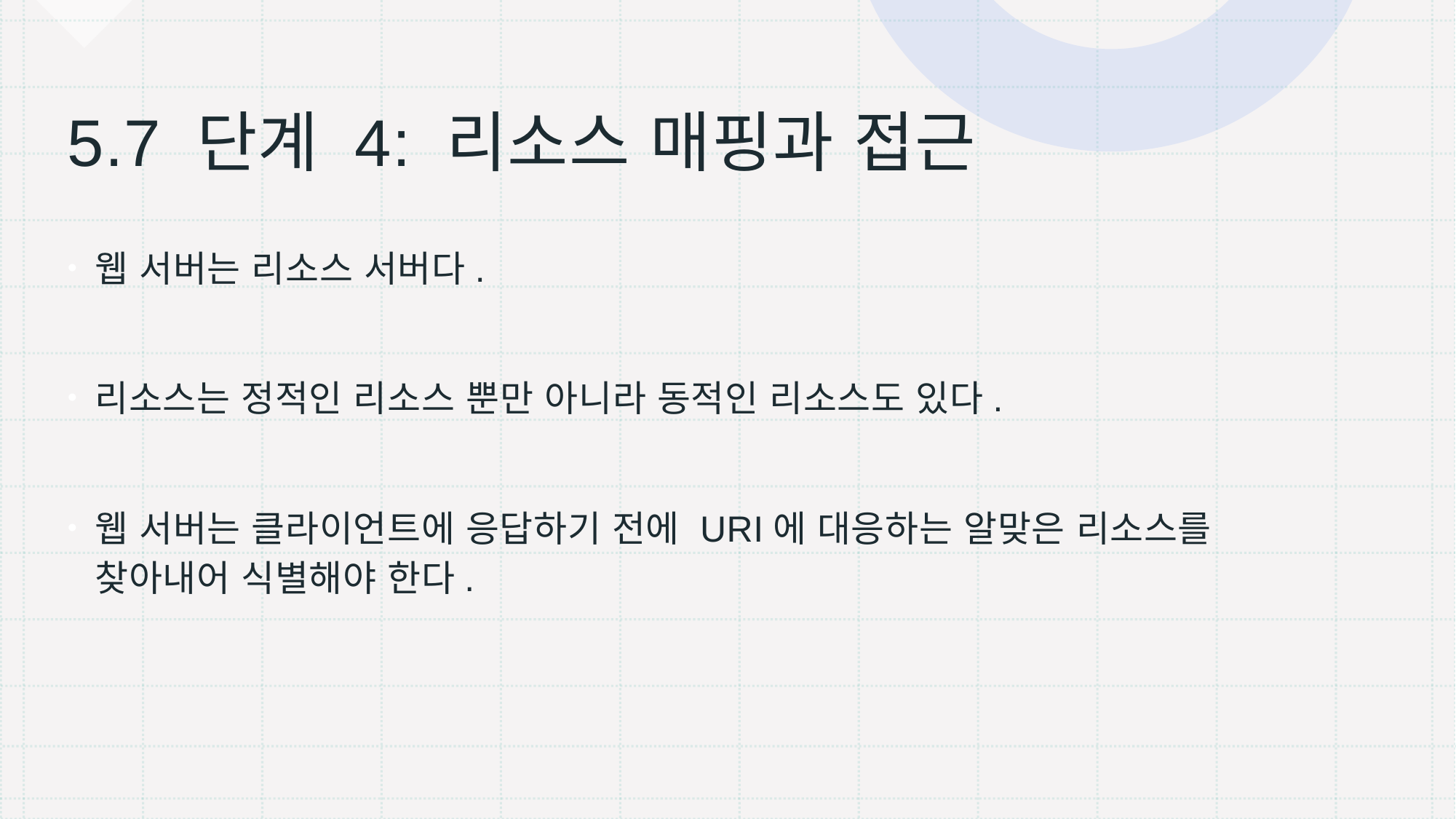

# 5.7 단계 4: 리소스 매핑과 접근
웹 서버는 리소스 서버다.

리소스는 정적인 리소스 뿐만 아니라 동적인 리소스도 있다.

웹 서버는 클라이언트에 응답하기 전에 URI에 대응하는 알맞은 리소스를 찾아내어 식별해야 한다.